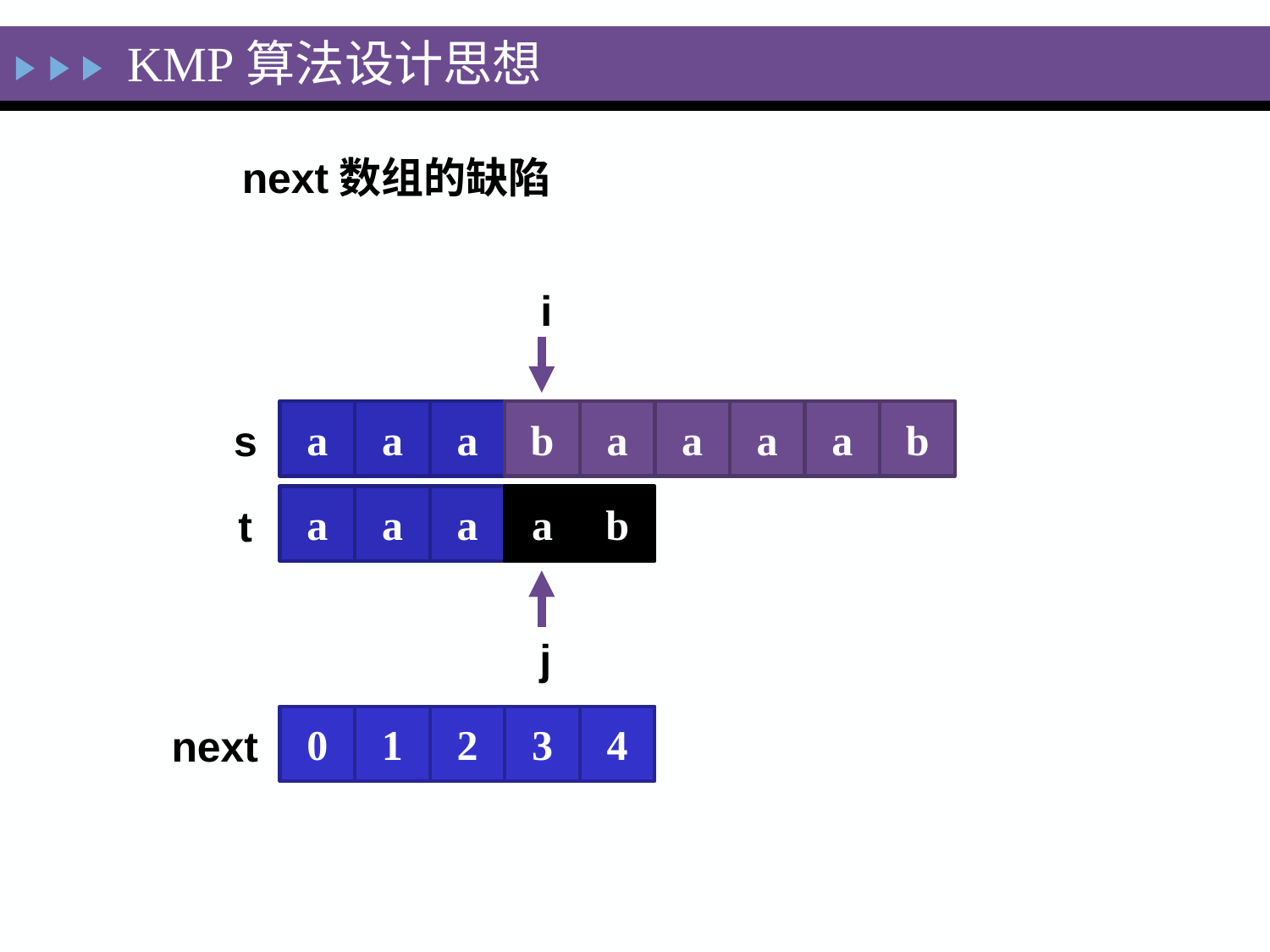

KMP算法设计思想
next数组的缺陷
i
a
a
a
b
a
a
a
a
b
s
a
a
a
a
b
t
j
0
1
2
3
4
next